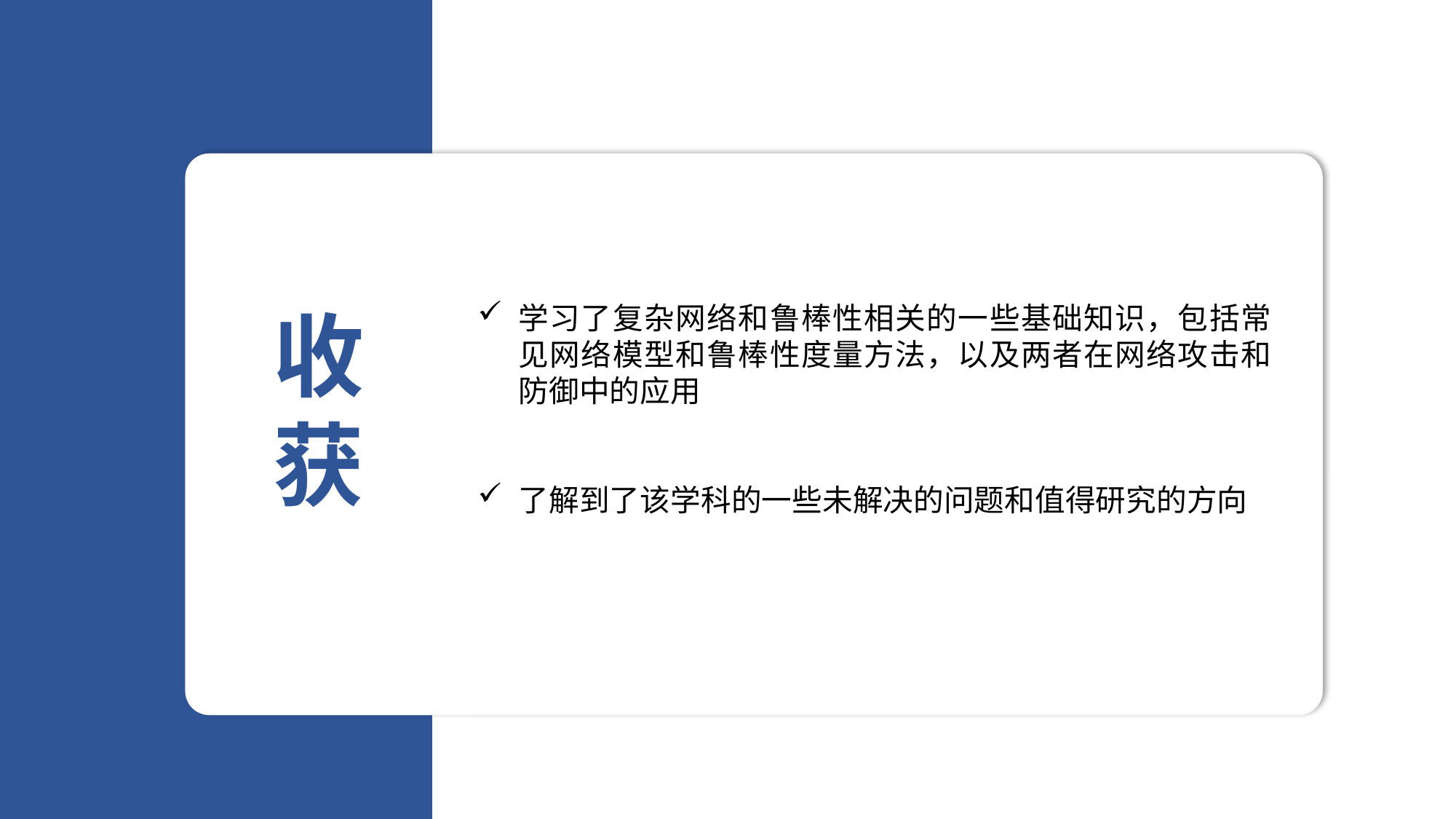

学习了复杂网络和鲁棒性相关的一些基础知识，包括常见网络模型和鲁棒性度量方法，以及两者在网络攻击和防御中的应用

了解到了该学科的一些未解决的问题和值得研究的方向
收获